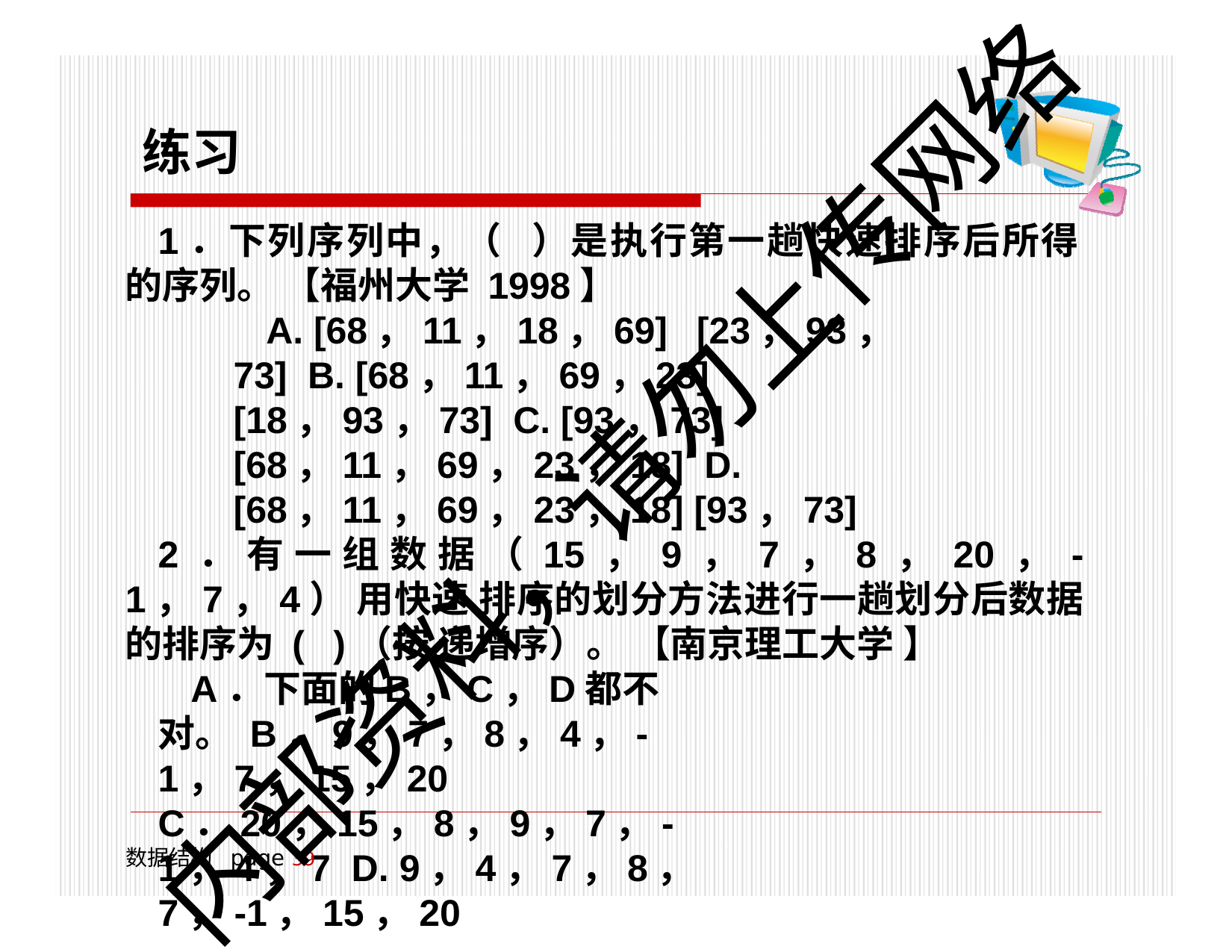

# 练习

1．下列序列中，（ ）是执行第一趟快速排序后所得 的序列。 【福州大学 1998】
A. [68，11，18，69] [23，93，73]  B. [68，11，69，23] [18，93，73]  C. [93，73] [68，11，69，23，18]  D. [68，11，69，23，18] [93，73]
2．有一组数据（15，9，7，8，20，-1，7，4） 用快速 排序的划分方法进行一趟划分后数据的排序为 ( )（按 递增序）。 【南京理工大学 】
A．下面的B，C，D都不对。 B．9，7，8，4，-1，7，15，20  C．20，15，8，9，7，-1，4，7  D. 9，4，7，8，7，-1，15，20
内部资料，请勿上传网络

数据结构	page 39